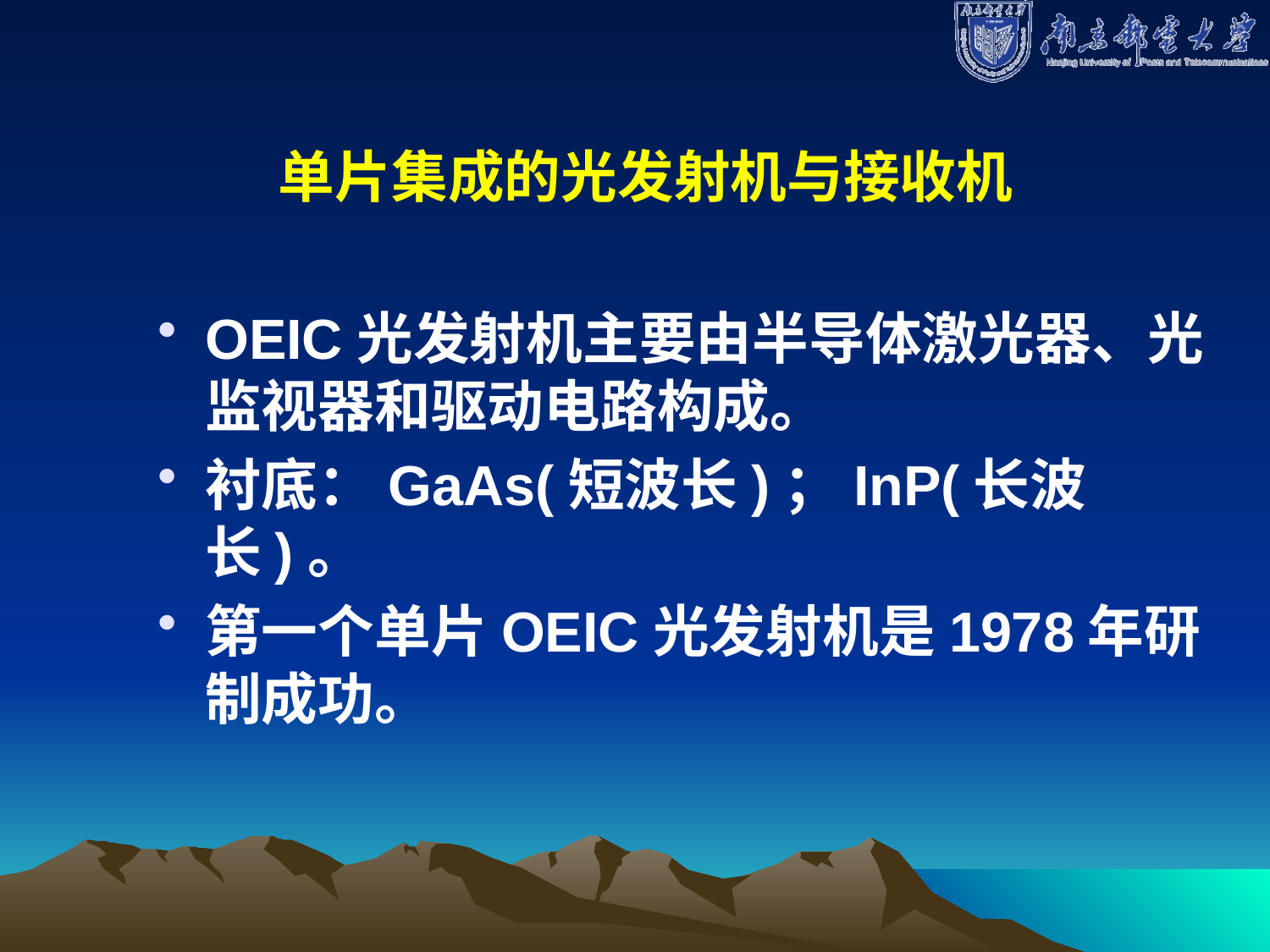

# 单片集成的光发射机与接收机
OEIC光发射机主要由半导体激光器、光监视器和驱动电路构成。
衬底：GaAs(短波长)；InP(长波长)。
第一个单片OEIC光发射机是1978年研制成功。

80